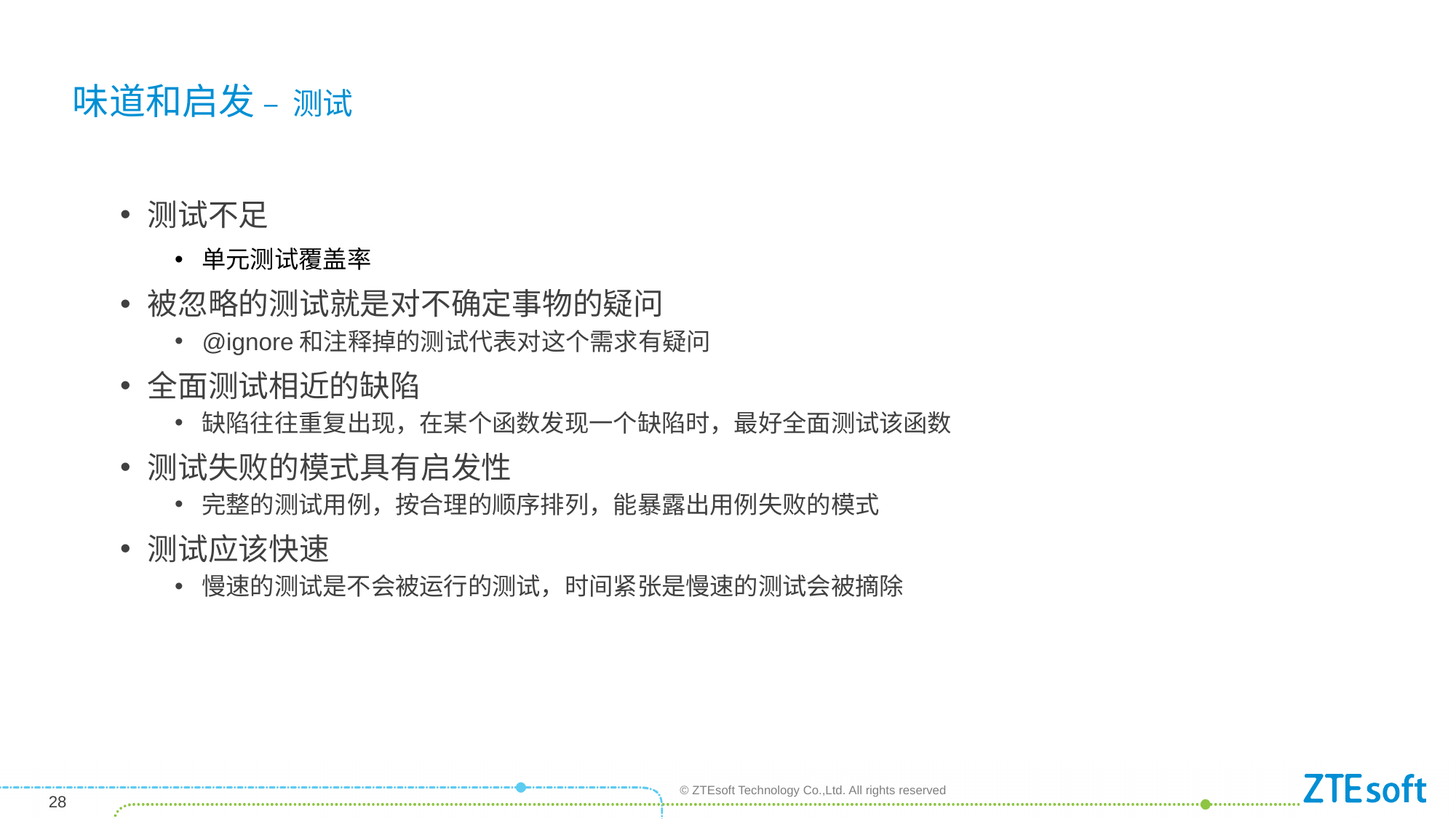

味道和启发 –  测试

测试不足
单元测试覆盖率
被忽略的测试就是对不确定事物的疑问
@ignore和注释掉的测试代表对这个需求有疑问
全面测试相近的缺陷
缺陷往往重复出现，在某个函数发现一个缺陷时，最好全面测试该函数
测试失败的模式具有启发性
完整的测试用例，按合理的顺序排列，能暴露出用例失败的模式
测试应该快速
慢速的测试是不会被运行的测试，时间紧张是慢速的测试会被摘除